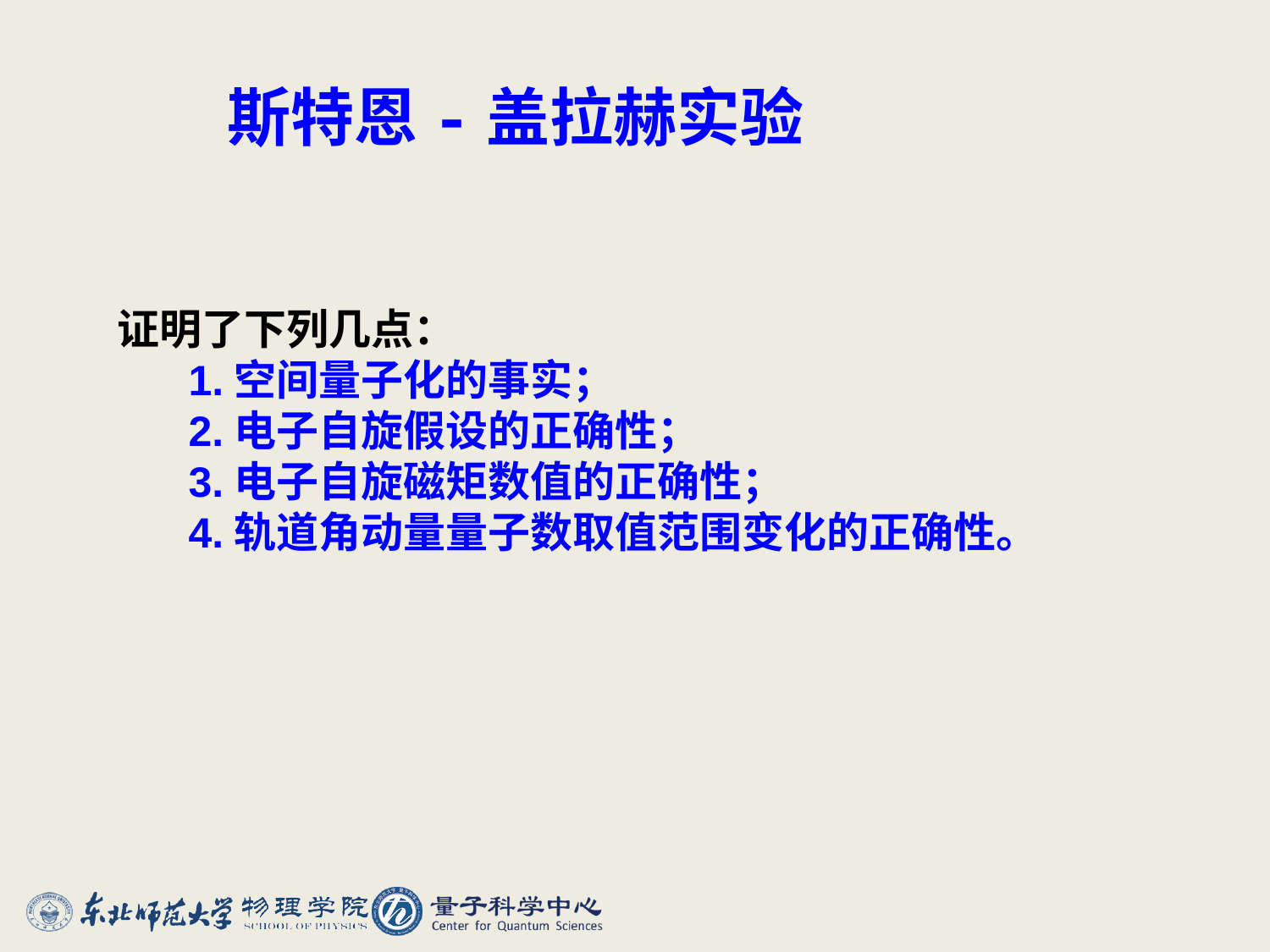

斯特恩-盖拉赫实验
证明了下列几点：
      1.空间量子化的事实；
      2.电子自旋假设的正确性；
      3.电子自旋磁矩数值的正确性；
      4.轨道角动量量子数取值范围变化的正确性。